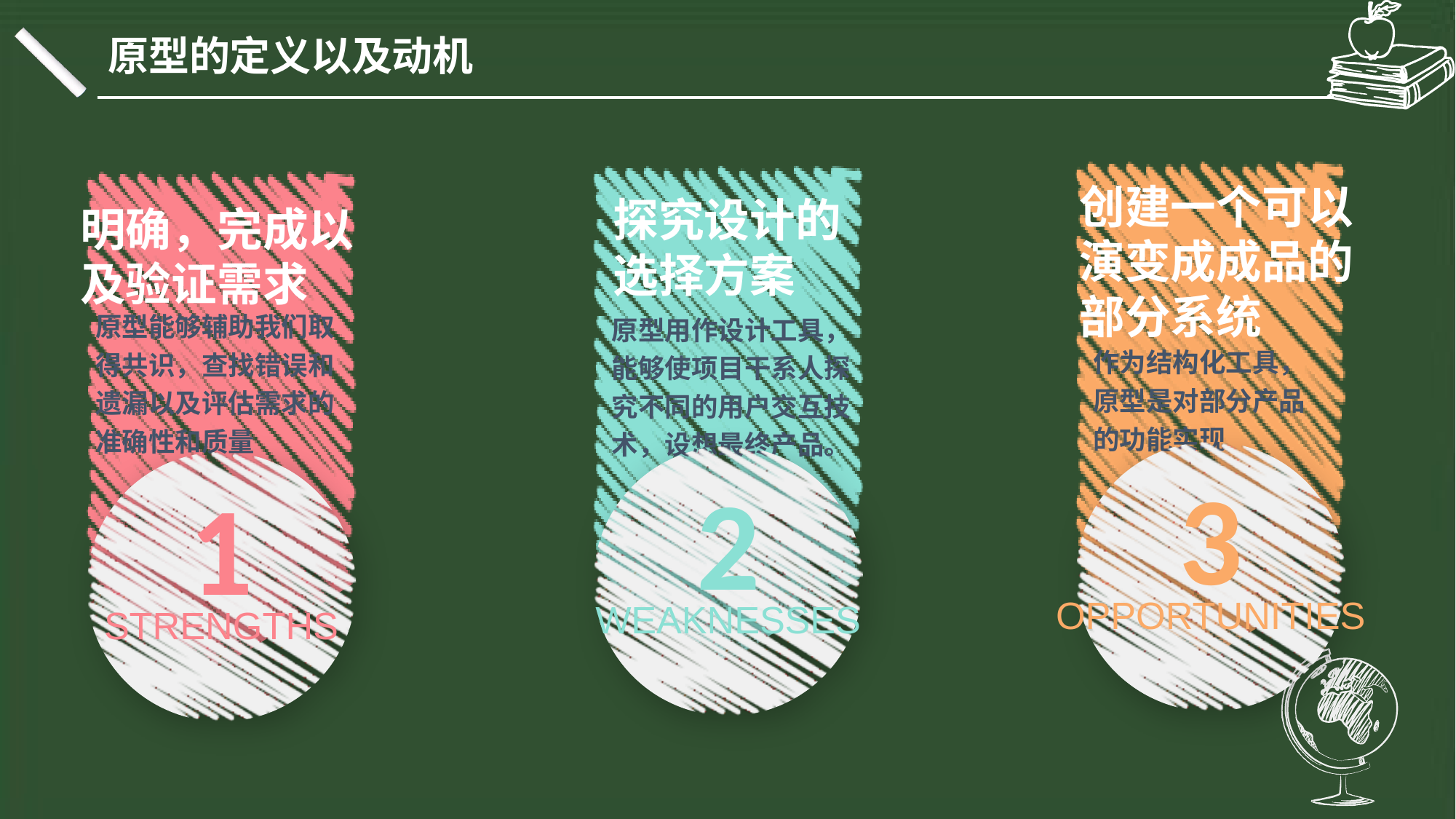

原型的定义以及动机
创建一个可以演变成成品的部分系统
作为结构化工具，原型是对部分产品的功能实现

探究设计的选择方案
原型用作设计工具，能够使项目干系人探究不同的用户交互技术，设想最终产品。

明确，完成以及验证需求
原型能够辅助我们取得共识，查找错误和遗漏以及评估需求的准确性和质量

3
opportunities

2
weaknesses

1
strengths